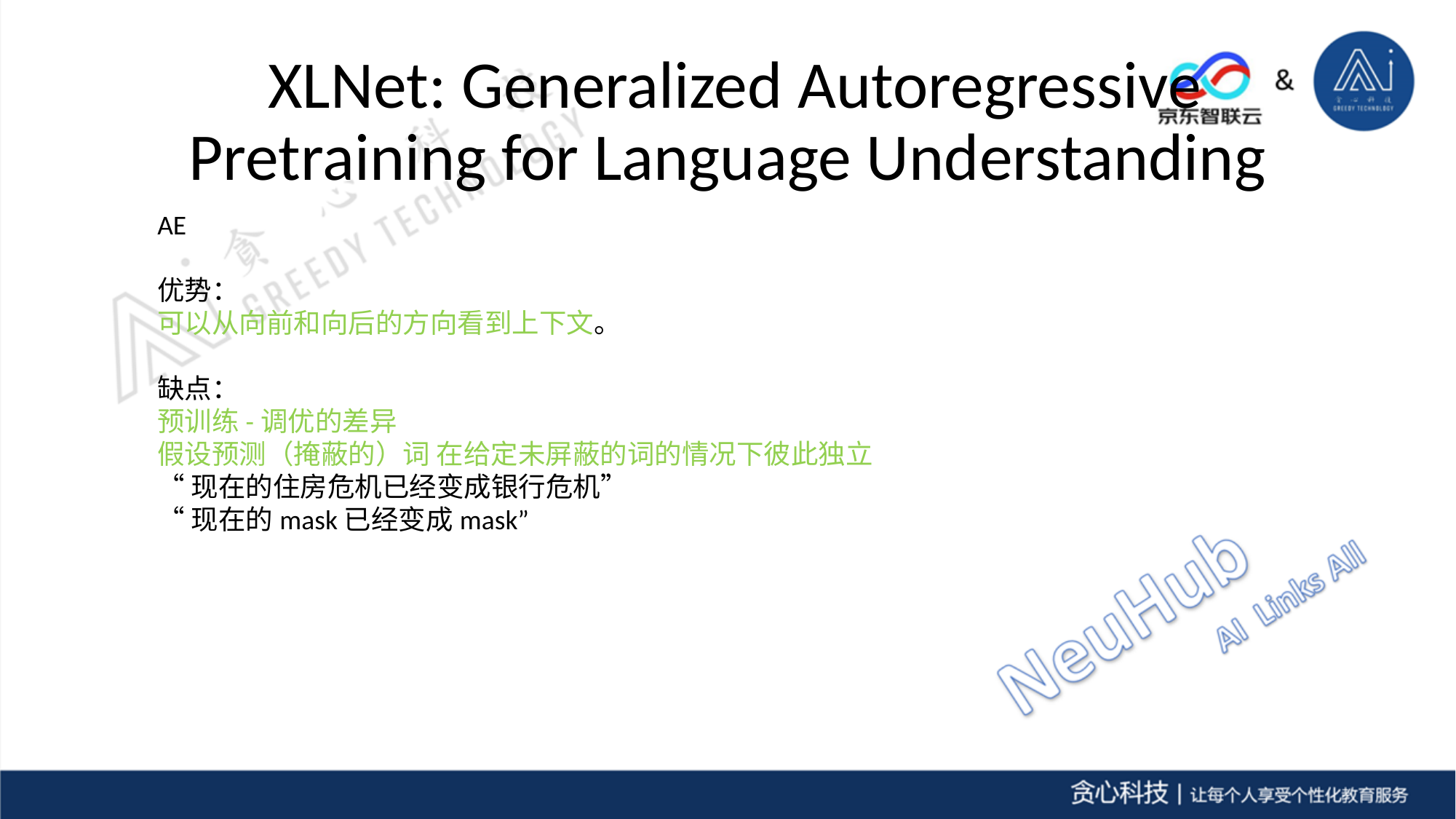

# XLNet: Generalized Autoregressive Pretraining for Language Understanding
AE

优势：
可以从向前和向后的方向看到上下文。

缺点：
预训练-调优的差异
假设预测（掩蔽的）词 在给定未屏蔽的词的情况下彼此独立
“现在的住房危机已经变成银行危机”
“现在的mask已经变成mask”

20